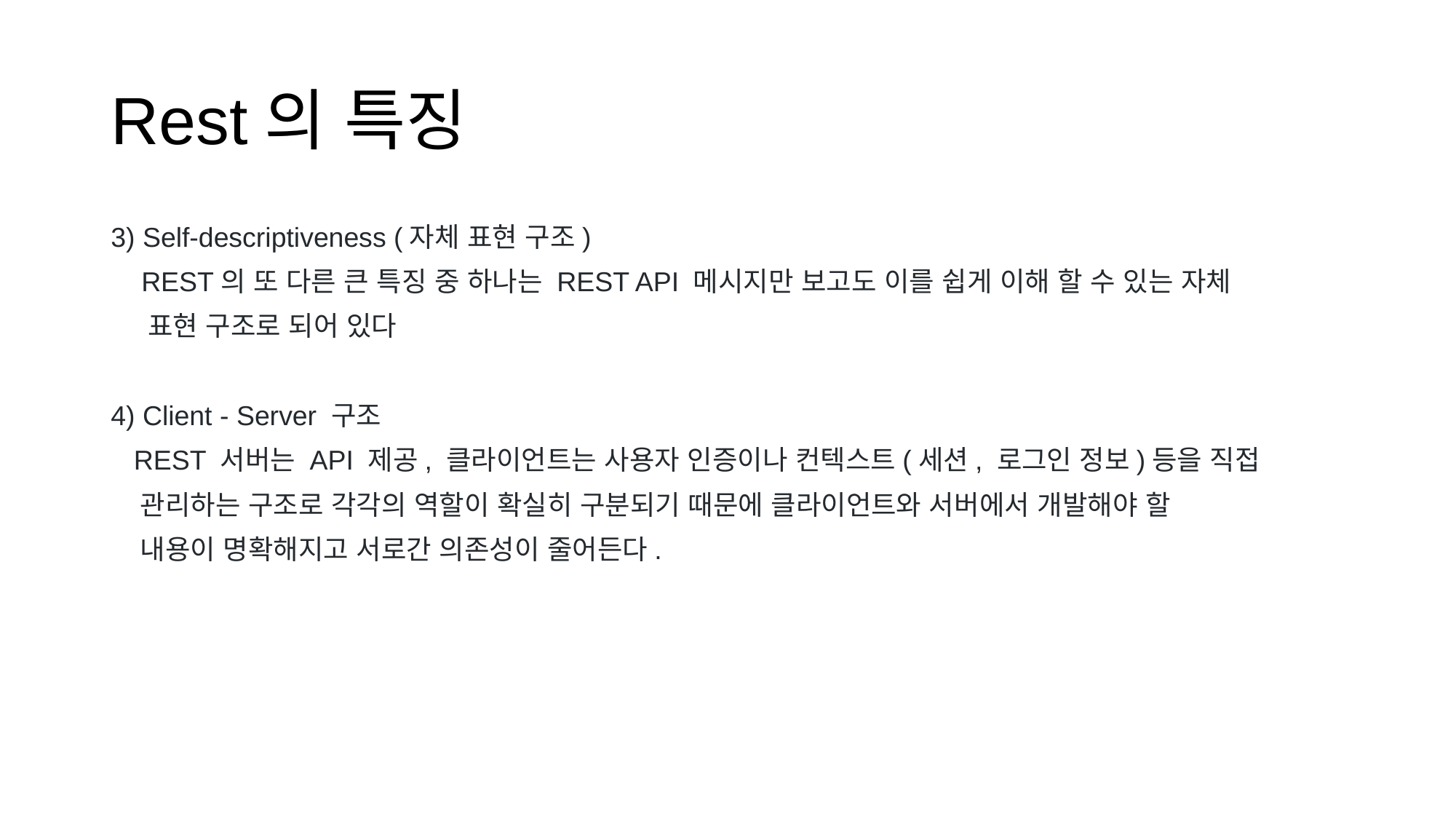

# Rest의 특징
3) Self-descriptiveness (자체 표현 구조)
    REST의 또 다른 큰 특징 중 하나는 REST API 메시지만 보고도 이를 쉽게 이해 할 수 있는 자체
    표현 구조로 되어 있다

4) Client - Server 구조
   REST 서버는 API 제공, 클라이언트는 사용자 인증이나 컨텍스트(세션, 로그인 정보)등을 직접
   관리하는 구조로 각각의 역할이 확실히 구분되기 때문에 클라이언트와 서버에서 개발해야 할
   내용이 명확해지고 서로간 의존성이 줄어든다.